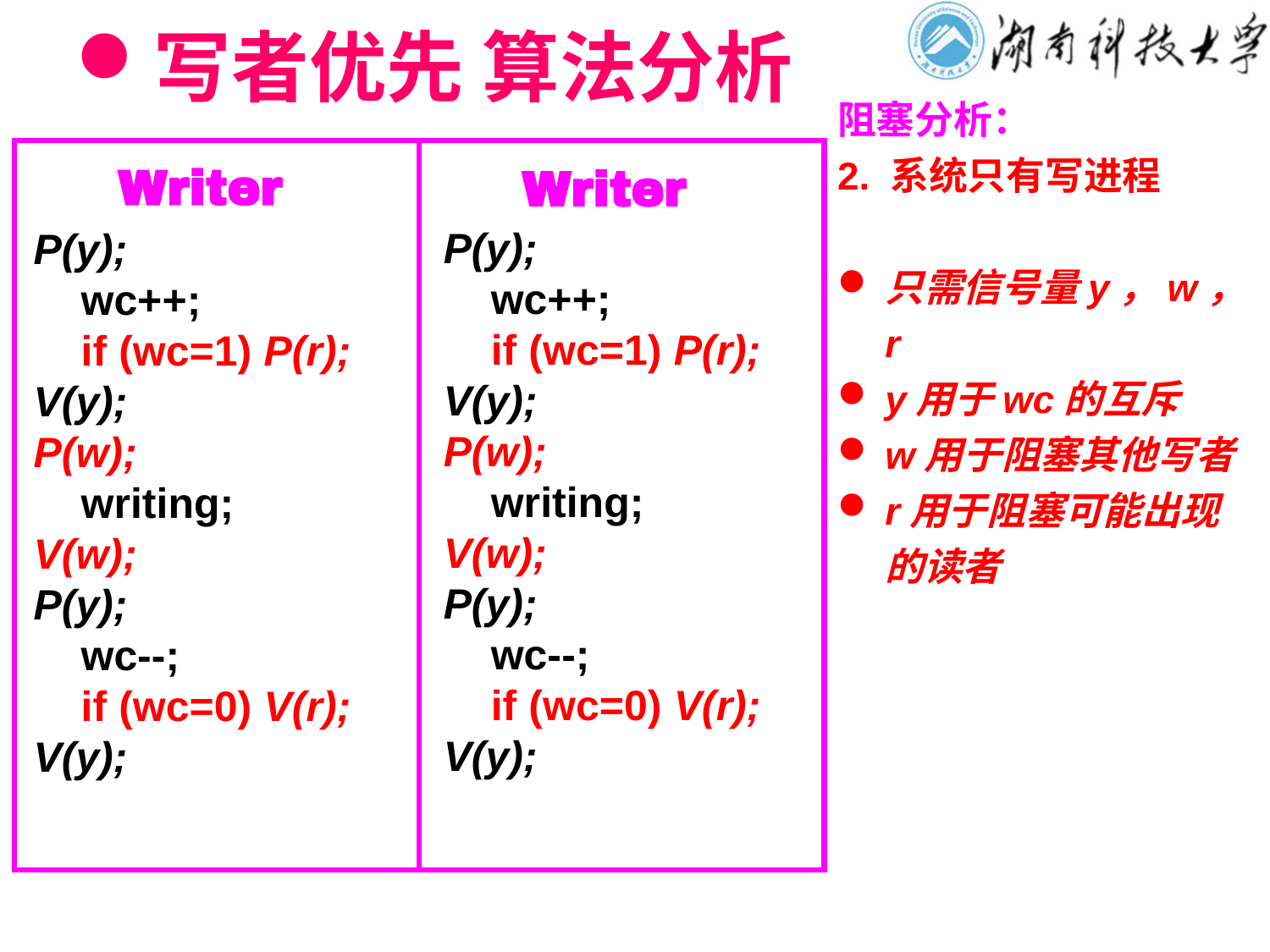

# 写者优先 算法分析
阻塞分析：
2. 系统只有写进程

只需信号量y，w，r
y用于wc的互斥
w用于阻塞其他写者
r用于阻塞可能出现的读者

Writer
Writer
P(y);
    wc++;
    if (wc=1) P(r);
V(y);
P(w);
    writing;
V(w);
P(y);
    wc--;
    if (wc=0) V(r);
V(y);
P(y);
    wc++;
    if (wc=1) P(r);
V(y);
P(w);
    writing;
V(w);
P(y);
    wc--;
    if (wc=0) V(r);
V(y);